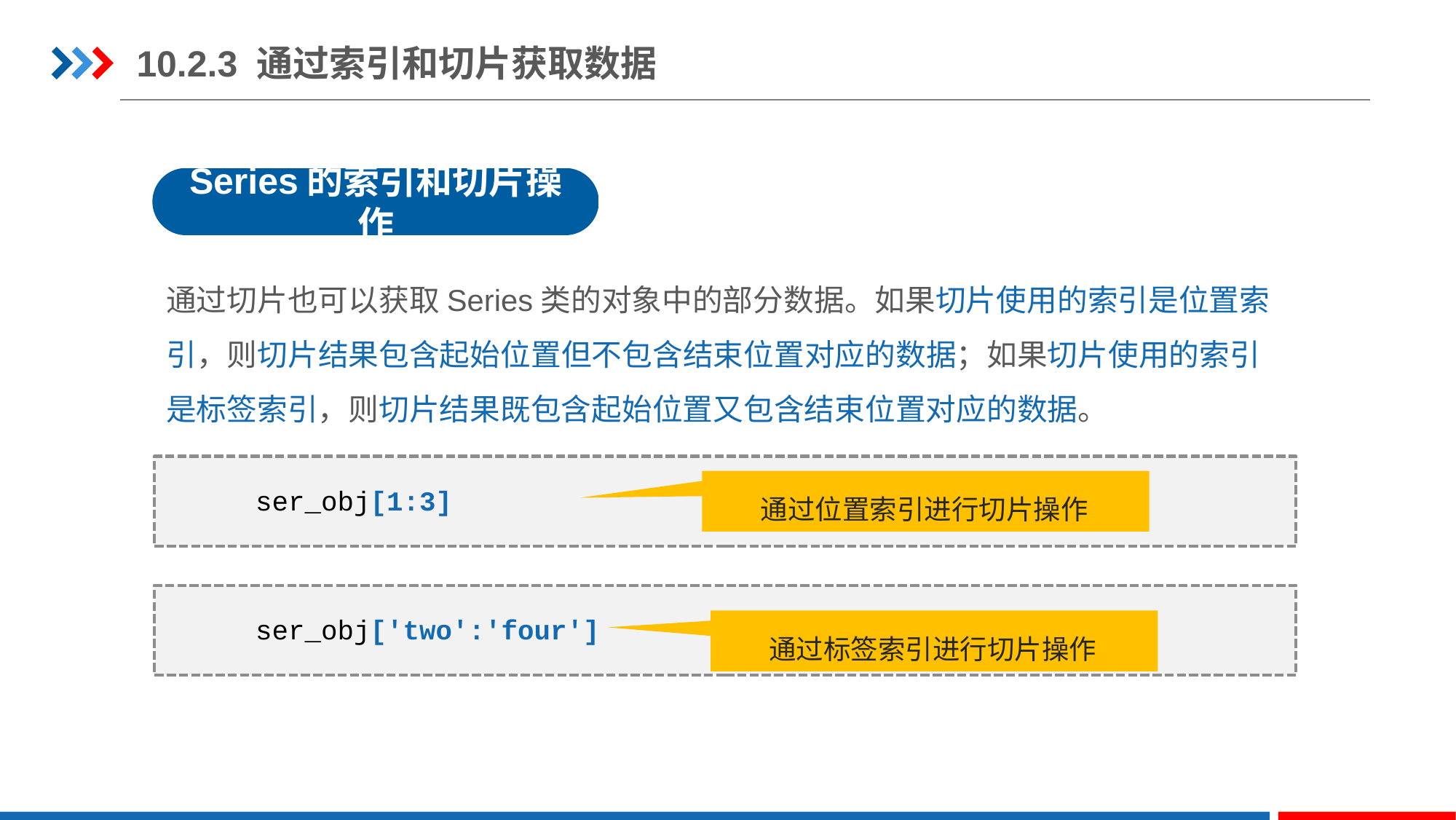

10.2.3 通过索引和切片获取数据
Series的索引和切片操作
通过切片也可以获取Series类的对象中的部分数据。如果切片使用的索引是位置索引，则切片结果包含起始位置但不包含结束位置对应的数据；如果切片使用的索引是标签索引，则切片结果既包含起始位置又包含结束位置对应的数据。

通过位置索引进行切片操作

ser_obj[1:3]

ser_obj['two':'four']
通过标签索引进行切片操作